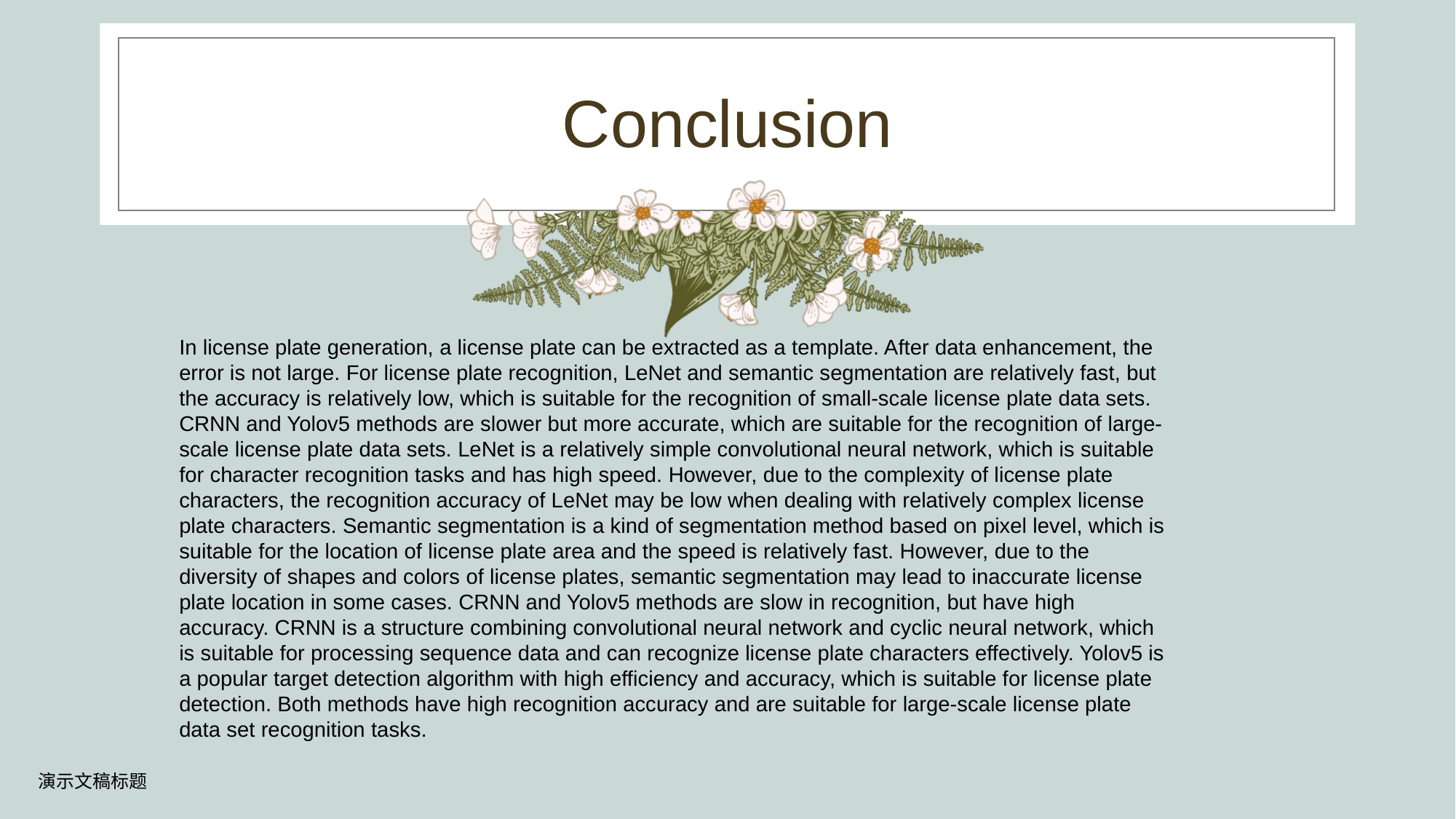

# Conclusion
In license plate generation, a license plate can be extracted as a template. After data enhancement, the error is not large. For license plate recognition, LeNet and semantic segmentation are relatively fast, but the accuracy is relatively low, which is suitable for the recognition of small-scale license plate data sets. CRNN and Yolov5 methods are slower but more accurate, which are suitable for the recognition of large-scale license plate data sets. LeNet is a relatively simple convolutional neural network, which is suitable for character recognition tasks and has high speed. However, due to the complexity of license plate characters, the recognition accuracy of LeNet may be low when dealing with relatively complex license plate characters. Semantic segmentation is a kind of segmentation method based on pixel level, which is suitable for the location of license plate area and the speed is relatively fast. However, due to the diversity of shapes and colors of license plates, semantic segmentation may lead to inaccurate license plate location in some cases. CRNN and Yolov5 methods are slow in recognition, but have high accuracy. CRNN is a structure combining convolutional neural network and cyclic neural network, which is suitable for processing sequence data and can recognize license plate characters effectively. Yolov5 is a popular target detection algorithm with high efficiency and accuracy, which is suitable for license plate detection. Both methods have high recognition accuracy and are suitable for large-scale license plate data set recognition tasks.

演示文稿标题